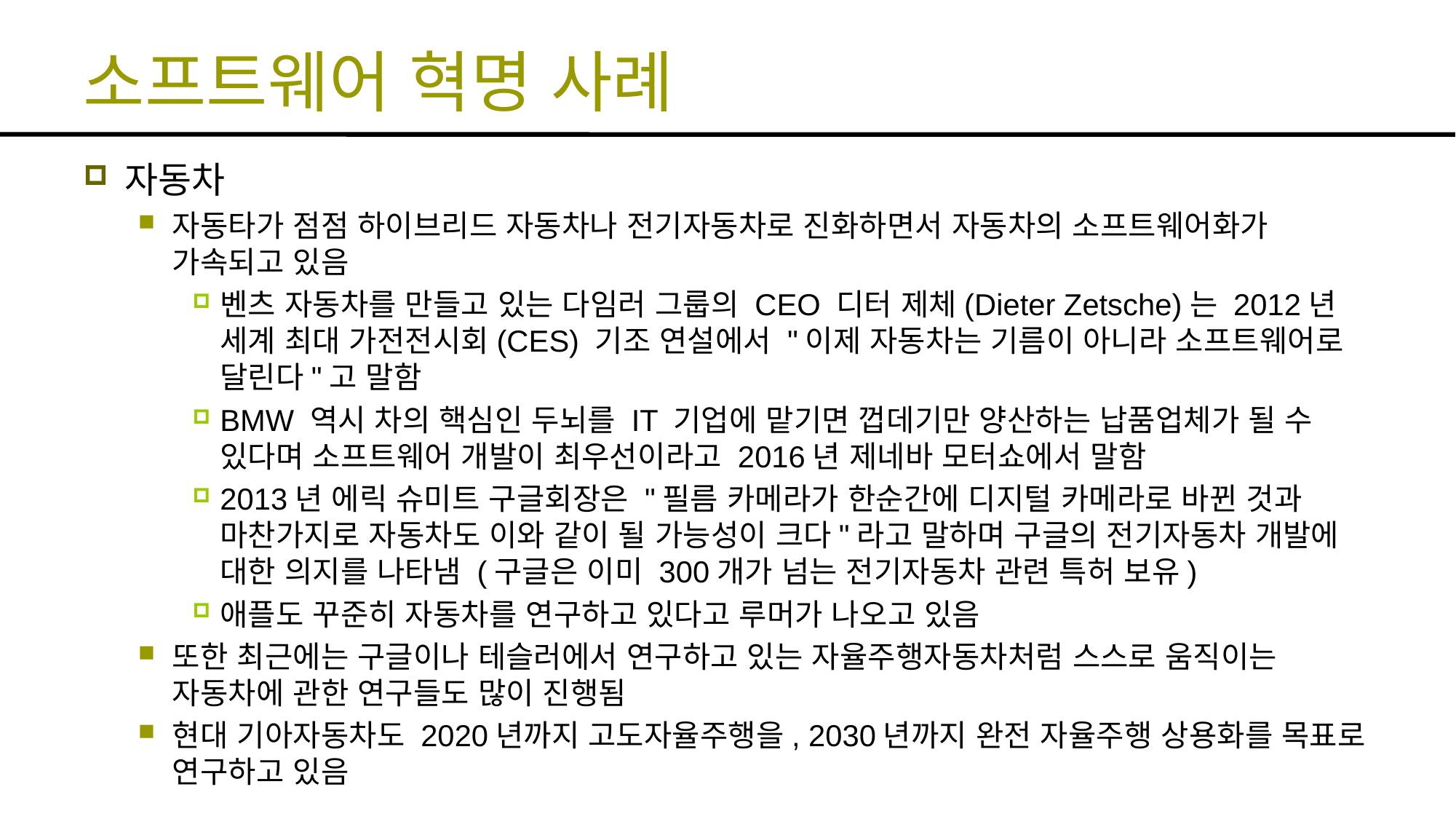

# 소프트웨어 혁명 사례
자동차
자동타가 점점 하이브리드 자동차나 전기자동차로 진화하면서 자동차의 소프트웨어화가 가속되고 있음
벤츠 자동차를 만들고 있는 다임러 그룹의 CEO 디터 제체(Dieter Zetsche)는 2012년 세계 최대 가전전시회(CES) 기조 연설에서 "이제 자동차는 기름이 아니라 소프트웨어로 달린다"고 말함
BMW 역시 차의 핵심인 두뇌를 IT 기업에 맡기면 껍데기만 양산하는 납품업체가 될 수 있다며 소프트웨어 개발이 최우선이라고 2016년 제네바 모터쇼에서 말함
2013년 에릭 슈미트 구글회장은 "필름 카메라가 한순간에 디지털 카메라로 바뀐 것과 마찬가지로 자동차도 이와 같이 될 가능성이 크다"라고 말하며 구글의 전기자동차 개발에 대한 의지를 나타냄 (구글은 이미 300개가 넘는 전기자동차 관련 특허 보유)
애플도 꾸준히 자동차를 연구하고 있다고 루머가 나오고 있음
또한 최근에는 구글이나 테슬러에서 연구하고 있는 자율주행자동차처럼 스스로 움직이는 자동차에 관한 연구들도 많이 진행됨
현대 기아자동차도 2020년까지 고도자율주행을, 2030년까지 완전 자율주행 상용화를 목표로 연구하고 있음